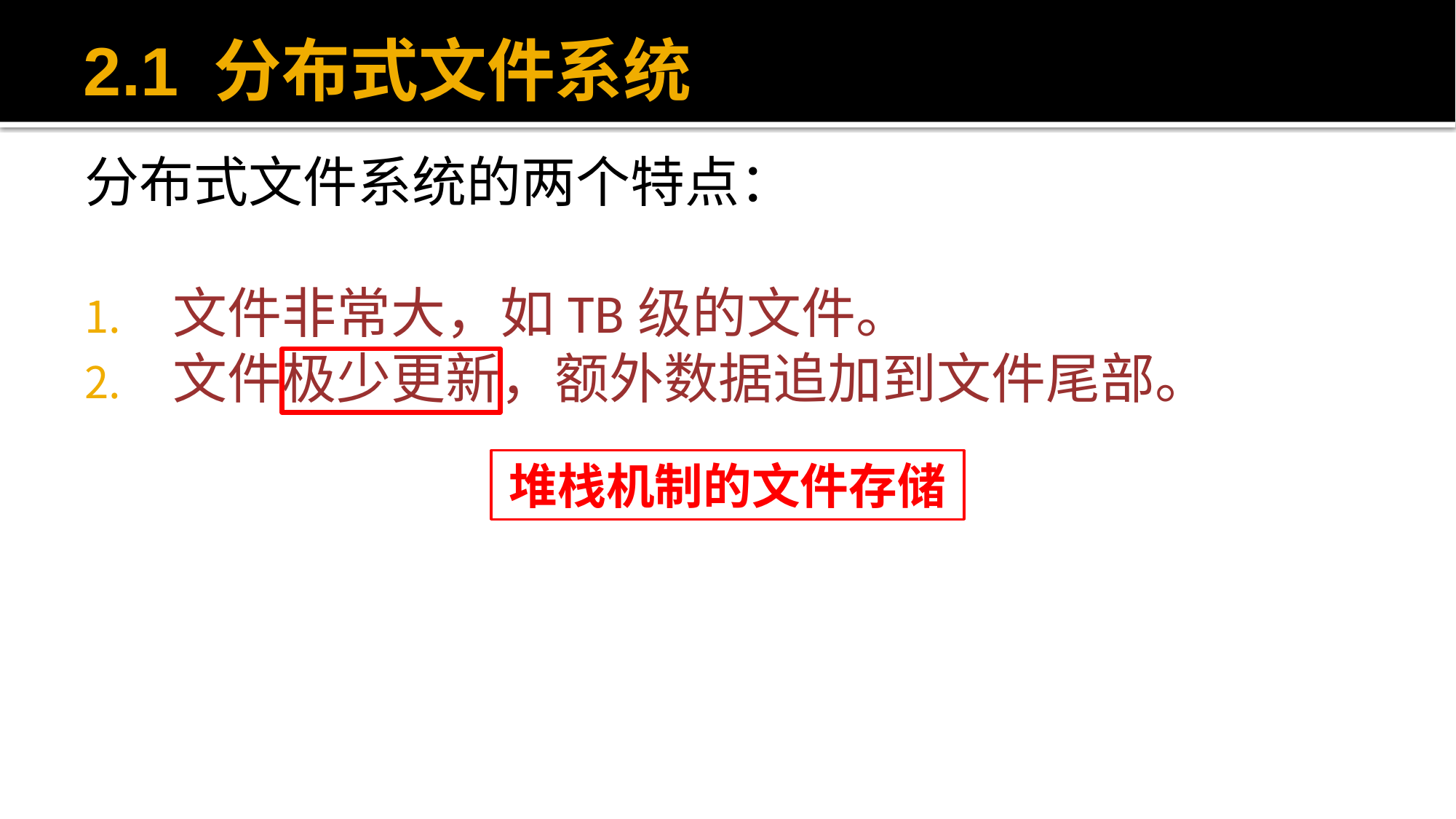

# 2.1 分布式文件系统
分布式文件系统的两个特点：

文件非常大，如TB级的文件。
文件极少更新，额外数据追加到文件尾部。

堆栈机制的文件存储